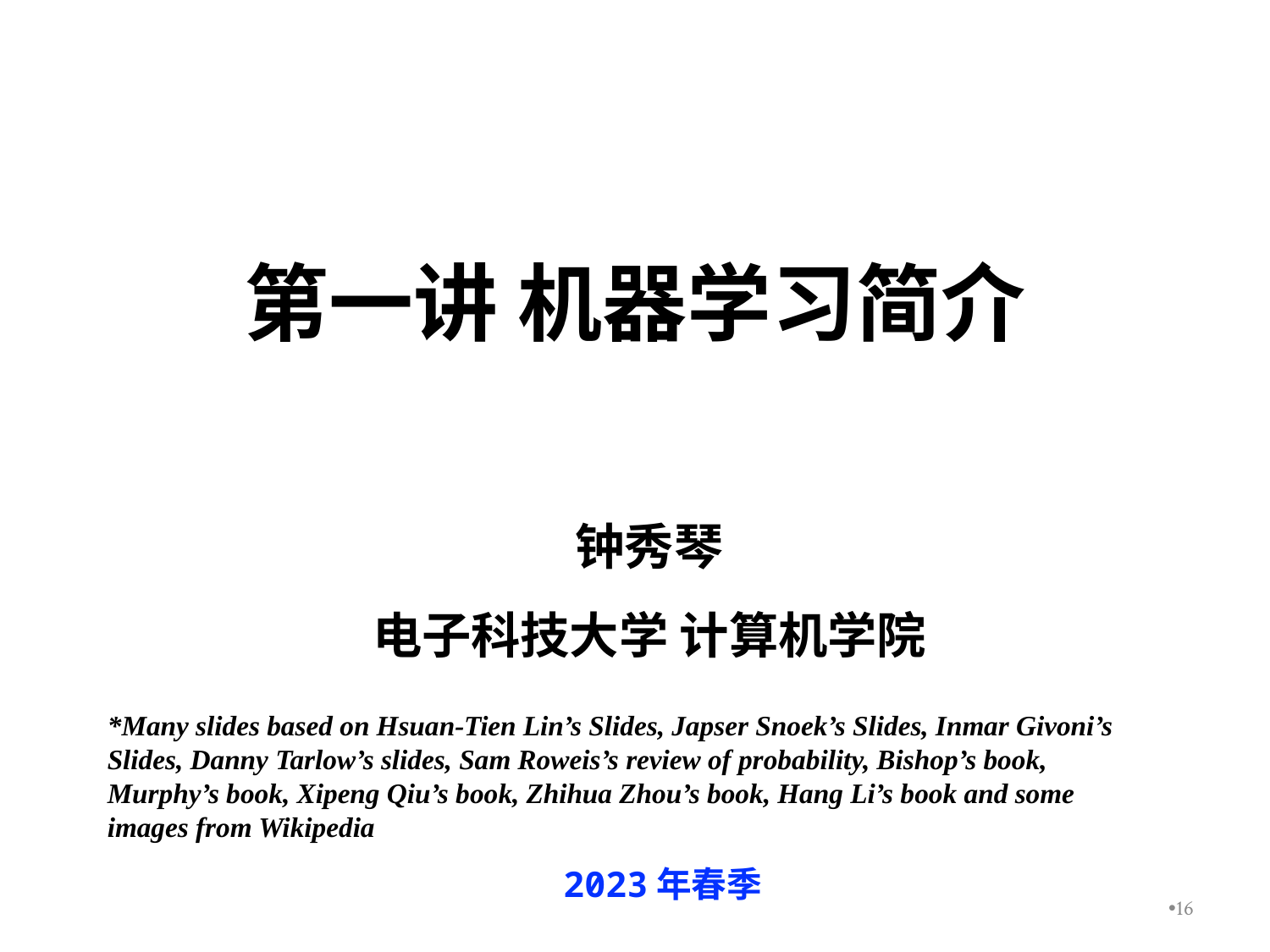

# 第一讲 机器学习简介
钟秀琴
电子科技大学 计算机学院
*Many slides based on Hsuan-Tien Lin’s Slides, Japser Snoek’s Slides, Inmar Givoni’s Slides, Danny Tarlow’s slides, Sam Roweis’s review of probability, Bishop’s book, Murphy’s book, Xipeng Qiu’s book, Zhihua Zhou’s book, Hang Li’s book and some images from Wikipedia
2023年春季
16